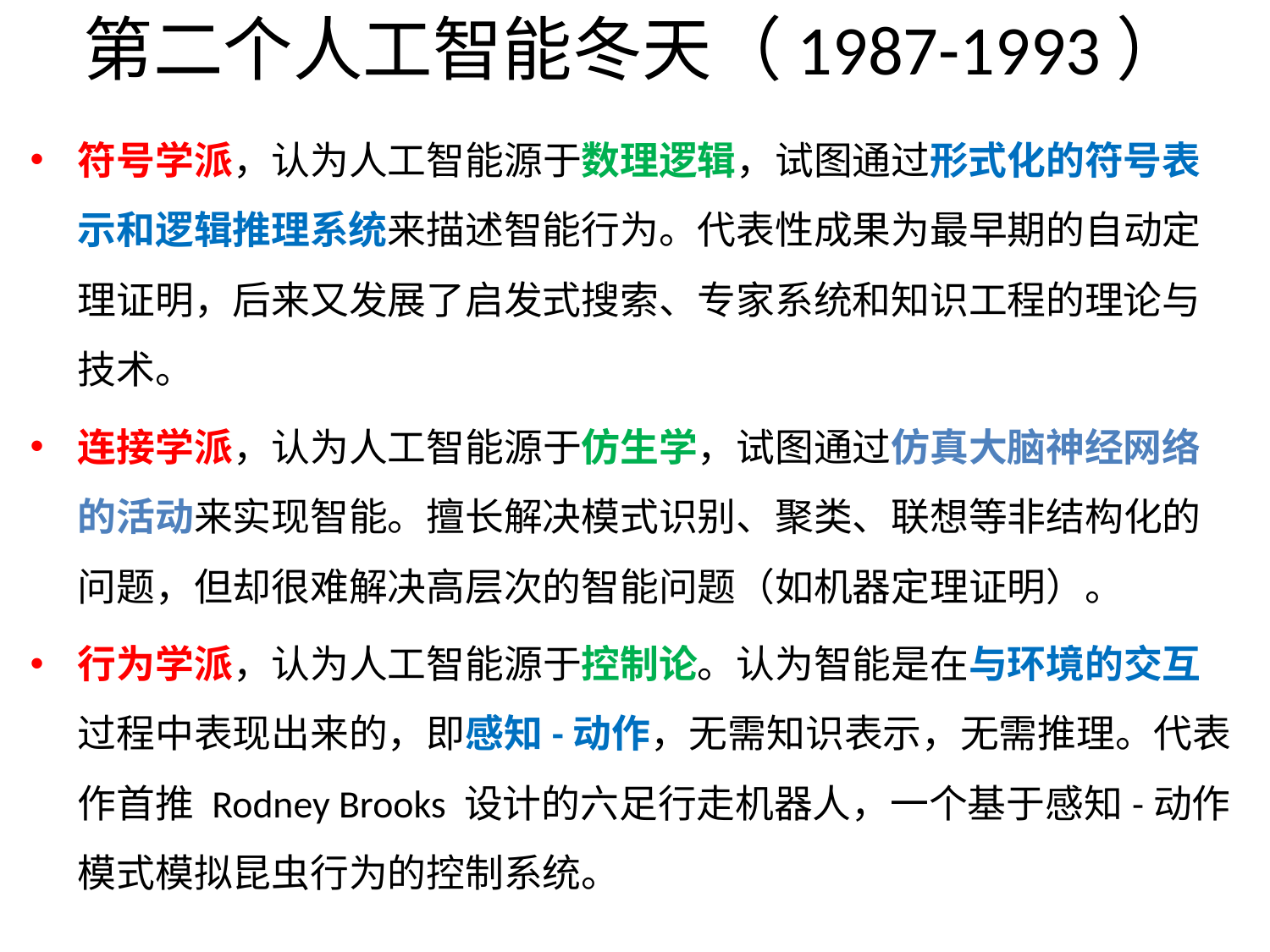

# 第二个人工智能冬天（1987-1993）
符号学派，认为人工智能源于数理逻辑，试图通过形式化的符号表示和逻辑推理系统来描述智能行为。代表性成果为最早期的自动定理证明，后来又发展了启发式搜索、专家系统和知识工程的理论与技术。
连接学派，认为人工智能源于仿生学，试图通过仿真大脑神经网络的活动来实现智能。擅长解决模式识别、聚类、联想等非结构化的问题，但却很难解决高层次的智能问题（如机器定理证明）。
行为学派，认为人工智能源于控制论。认为智能是在与环境的交互过程中表现出来的，即感知-动作，无需知识表示，无需推理。代表作首推 Rodney Brooks 设计的六足行走机器人，一个基于感知-动作模式模拟昆虫行为的控制系统。